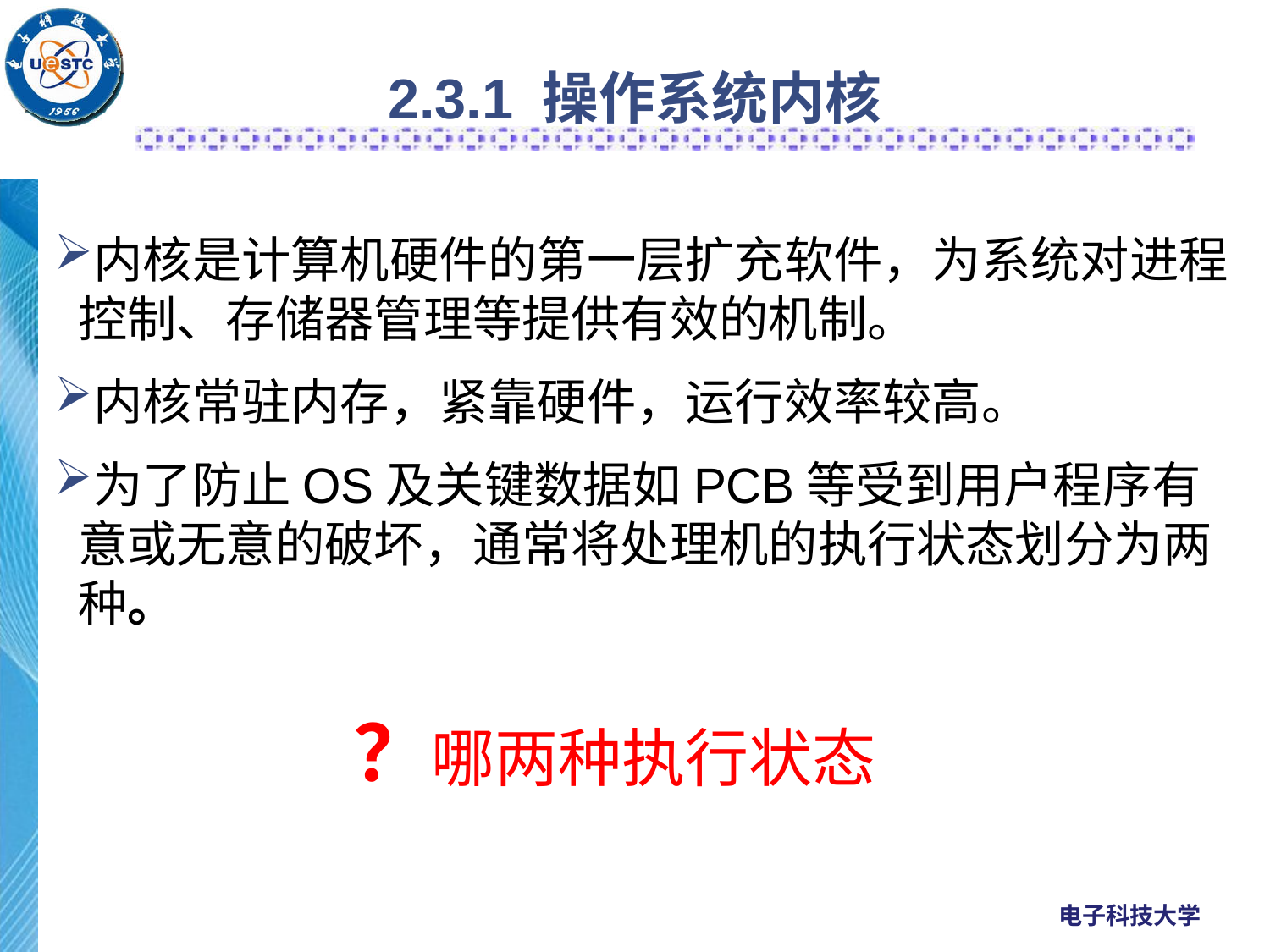

# 2.3.1 操作系统内核
内核是计算机硬件的第一层扩充软件，为系统对进程控制、存储器管理等提供有效的机制。
内核常驻内存，紧靠硬件，运行效率较高。
为了防止OS及关键数据如PCB等受到用户程序有意或无意的破坏，通常将处理机的执行状态划分为两种。

？哪两种执行状态